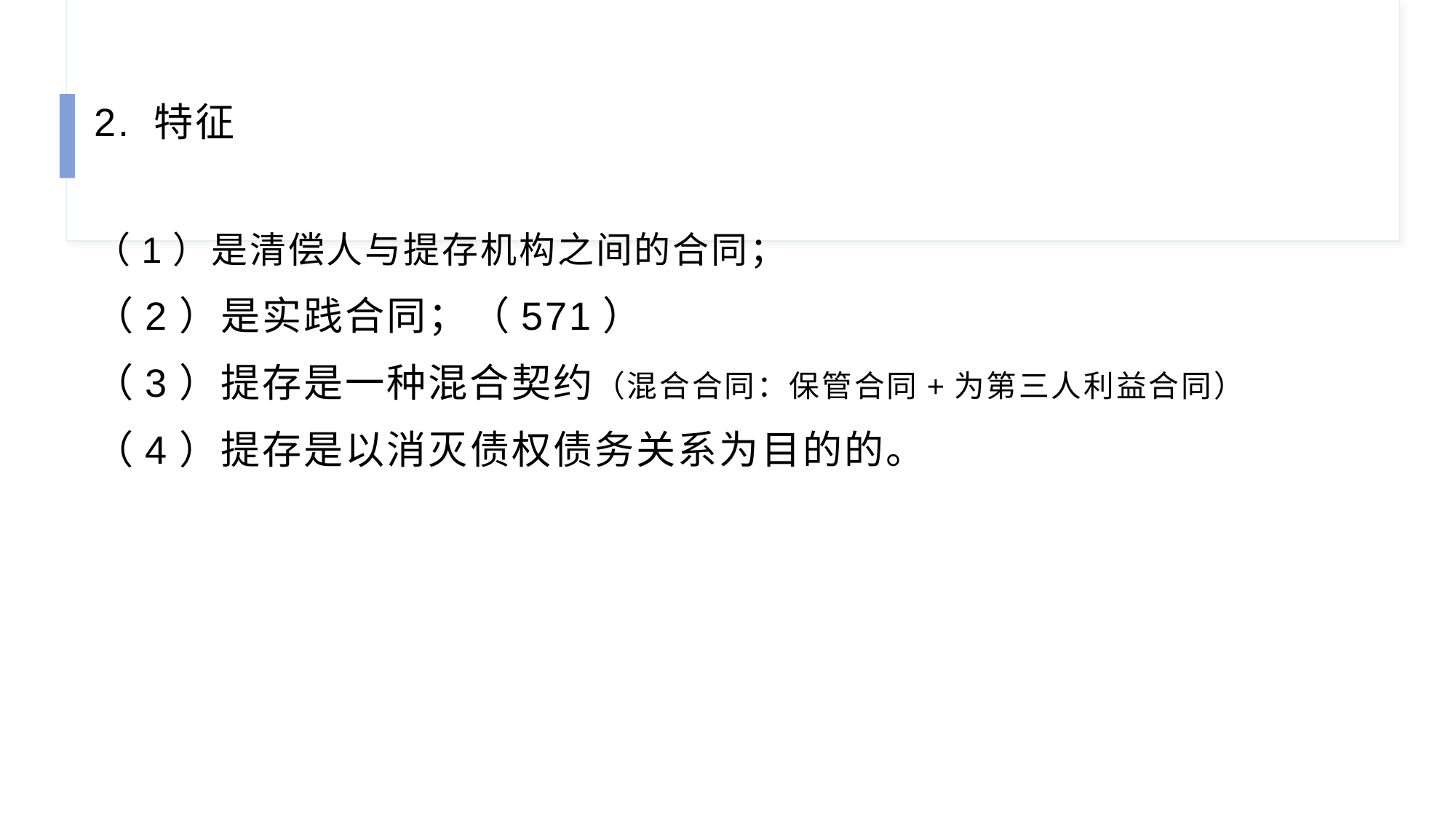

2. 特征

（1）是清偿人与提存机构之间的合同；
（2）是实践合同；（571）
（3）提存是一种混合契约（混合合同：保管合同+为第三人利益合同）
（4）提存是以消灭债权债务关系为目的的。